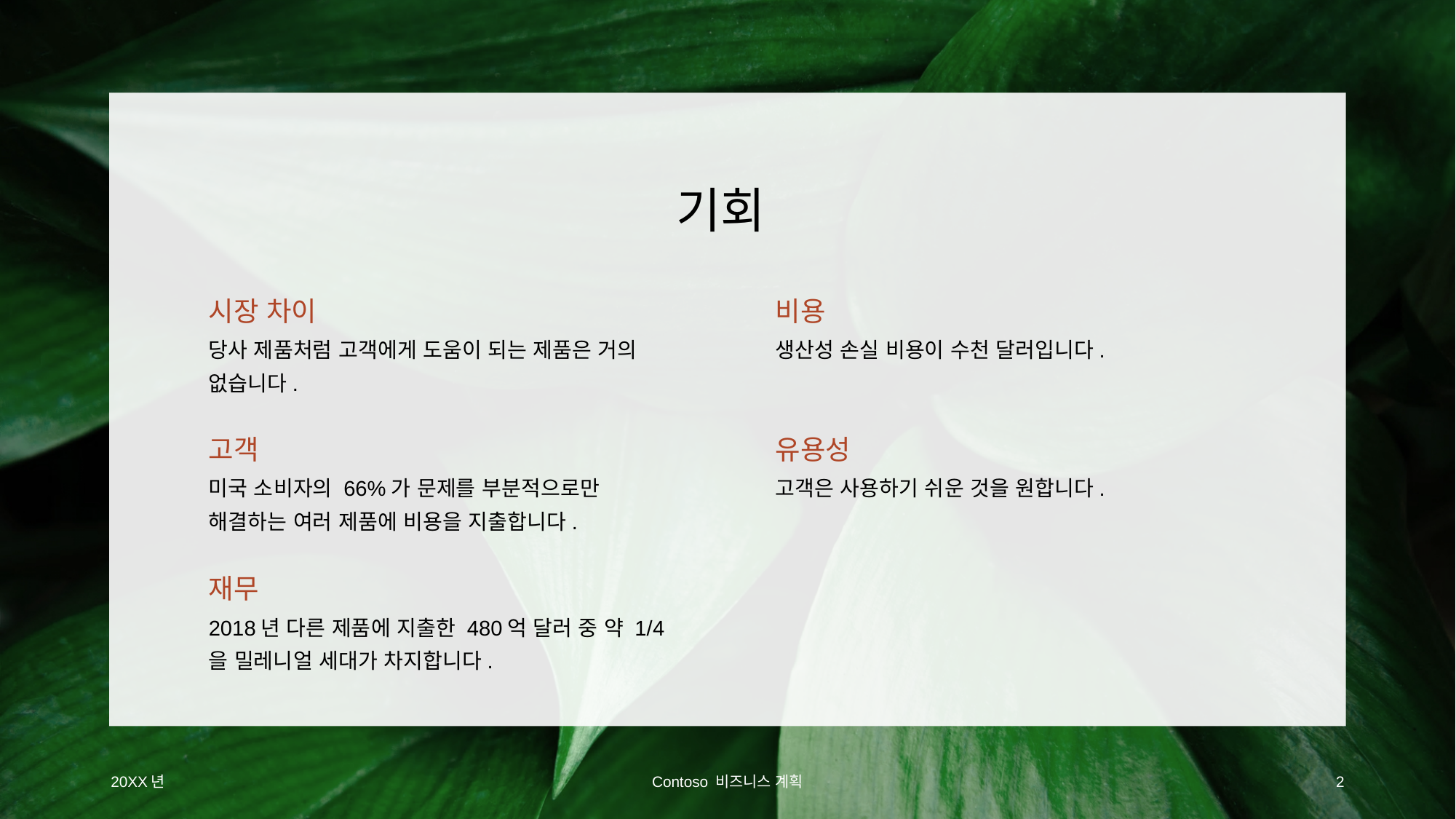

# 기회
시장 차이
비용
당사 제품처럼 고객에게 도움이 되는 제품은 거의 없습니다.
생산성 손실 비용이 수천 달러입니다.
고객
유용성
미국 소비자의 66%가 문제를 부분적으로만 해결하는 여러 제품에 비용을 지출합니다.
고객은 사용하기 쉬운 것을 원합니다.

재무
2018년 다른 제품에 지출한 480억 달러 중 약 1/4을 밀레니얼 세대가 차지합니다.

20XX년
Contoso 비즈니스 계획
2